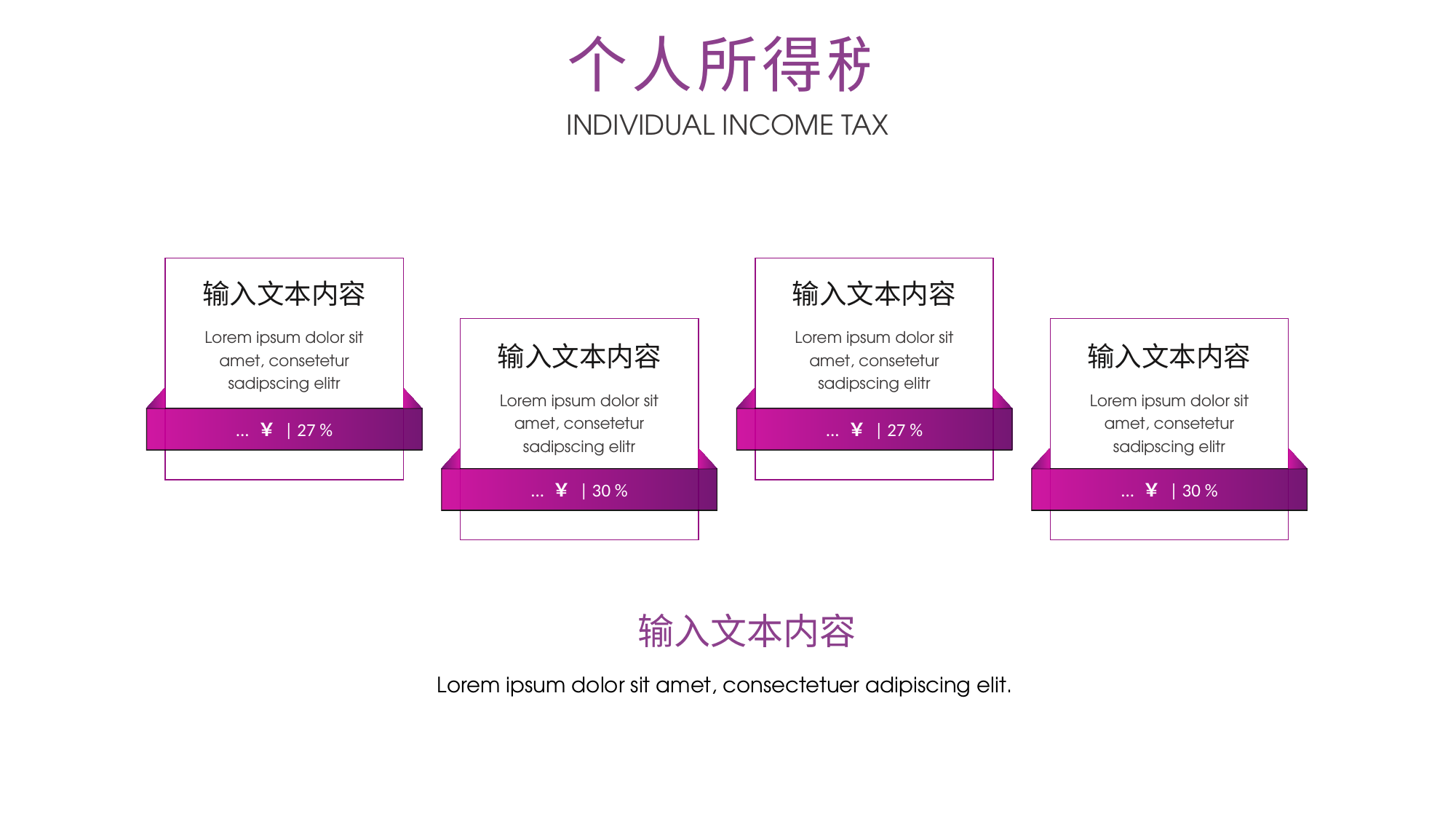

个人所得税
INDIVIDUAL INCOME TAX

输入文本内容
Lorem ipsum dolor sit amet, consetetur sadipscing elitr

... ￥ | 27 %

输入文本内容
Lorem ipsum dolor sit amet, consetetur sadipscing elitr

... ￥ | 27 %

输入文本内容
Lorem ipsum dolor sit amet, consetetur sadipscing elitr

... ￥ | 30 %

输入文本内容
Lorem ipsum dolor sit amet, consetetur sadipscing elitr

... ￥ | 30 %
输入文本内容
Lorem ipsum dolor sit amet, consectetuer adipiscing elit.